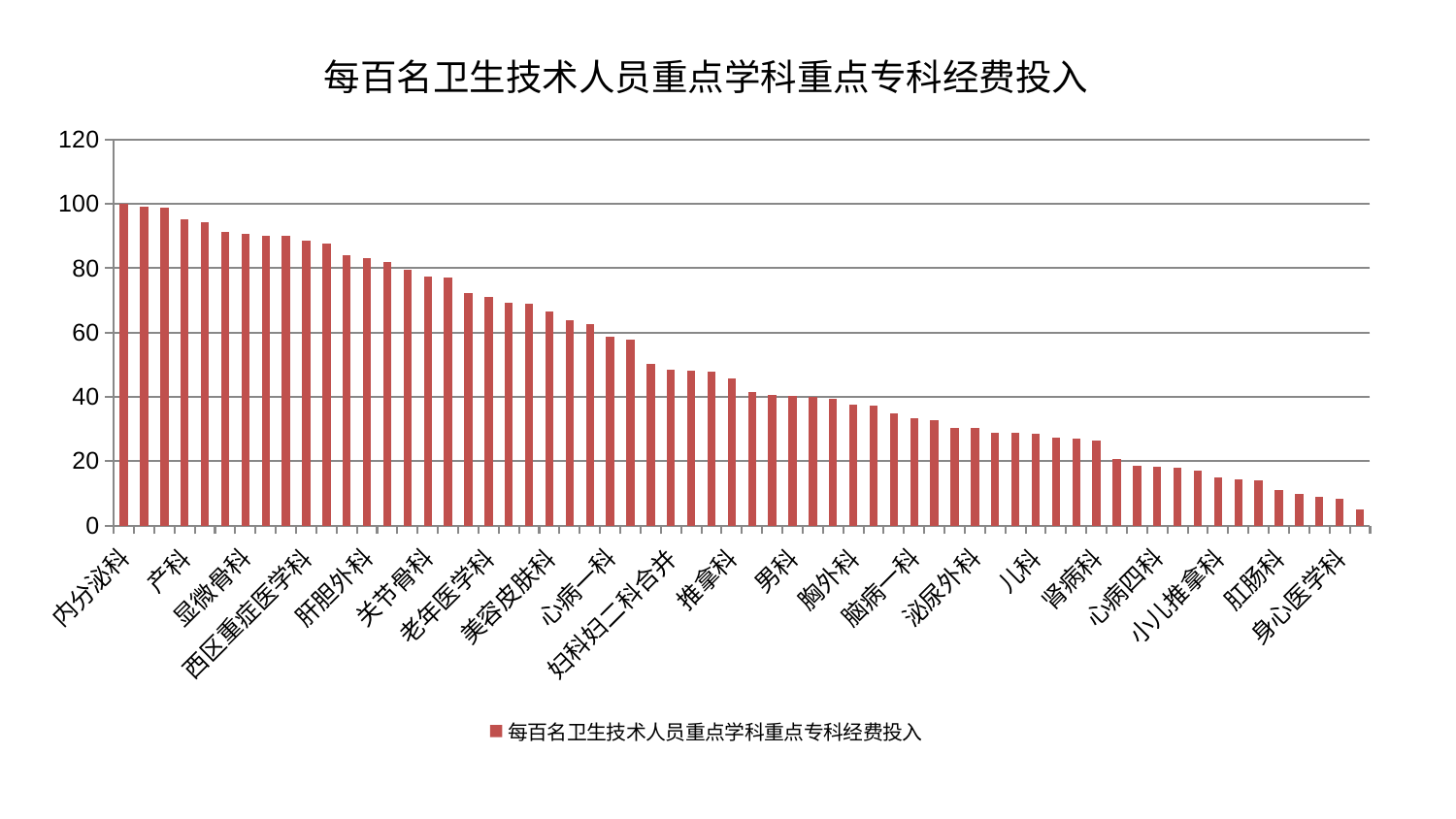

### Chart: 每百名卫生技术人员重点学科重点专科经费投入

| Category | 每百名卫生技术人员重点学科重点专科经费投入 |
|---|---|
| 内分泌科 | 100.0 |
| 普通外科 | 99.17653368511169 |
| 神经内科 | 98.8019609874003 |
| 产科 | 95.29966674964673 |
| 运动损伤骨科 | 94.4078597959149 |
| 耳鼻喉科 | 91.2852405189084 |
| 显微骨科 | 90.64221636538146 |
| 脾胃病科 | 90.19143441204925 |
| 妇科 | 90.12243457551476 |
| 西区重症医学科 | 88.51199489223023 |
| 医院 | 87.5497950436185 |
| 风湿病科 | 83.96814038974374 |
| 肝胆外科 | 83.0896696448488 |
| 妇二科 | 81.8275436175138 |
| 肾脏内科 | 79.6656569825018 |
| 关节骨科 | 77.46372814926323 |
| 血液科 | 77.18481883551573 |
| 脾胃科消化科合并 | 72.3838714591864 |
| 老年医学科 | 71.10164630488659 |
| 综合内科 | 69.2166480563456 |
| 小儿骨科 | 69.042663733308 |
| 美容皮肤科 | 66.42903095245262 |
| 消化内科 | 63.825097419267095 |
| 东区肾病科 | 62.55360971053329 |
| 心病一科 | 58.57059337086521 |
| 呼吸内科 | 57.76515276127084 |
| 重症医学科 | 50.260076335217335 |
| 妇科妇二科合并 | 48.46486488833499 |
| 神经外科 | 48.2627431229334 |
| 针灸科 | 47.86063546574009 |
| 推拿科 | 45.635558613030085 |
| 口腔科 | 41.57037831867678 |
| 康复科 | 40.46029236405227 |
| 男科 | 40.25393970019543 |
| 中医经典科 | 39.908833048470356 |
| 肿瘤内科 | 39.48030580525067 |
| 胸外科 | 37.4783301916304 |
| 皮肤科 | 37.38045980746841 |
| 脊柱骨科 | 34.69859875268348 |
| 脑病一科 | 33.49029759329766 |
| 骨科 | 32.856666405230314 |
| 周围血管科 | 30.34101504881111 |
| 泌尿外科 | 30.26601605596177 |
| 心病二科 | 28.969941428178807 |
| 肝病科 | 28.76760580133879 |
| 儿科 | 28.385804065348367 |
| 脑病三科 | 27.431945638311436 |
| 中医外治中心 | 26.898963390748737 |
| 肾病科 | 26.335803447546027 |
| 脑病二科 | 20.586676428465147 |
| 治未病中心 | 18.679621153013606 |
| 心病四科 | 18.194047774530606 |
| 微创骨科 | 18.090674309382656 |
| 东区重症医学科 | 17.028068311688752 |
| 小儿推拿科 | 15.039685803238303 |
| 乳腺甲状腺外科 | 14.381620376053885 |
| 心病三科 | 13.901026938447572 |
| 肛肠科 | 11.07965148855681 |
| 心血管内科 | 9.940034036572392 |
| 眼科 | 8.841059424468906 |
| 身心医学科 | 8.16999685912528 |
| 创伤骨科 | 4.95692565678463 |
198